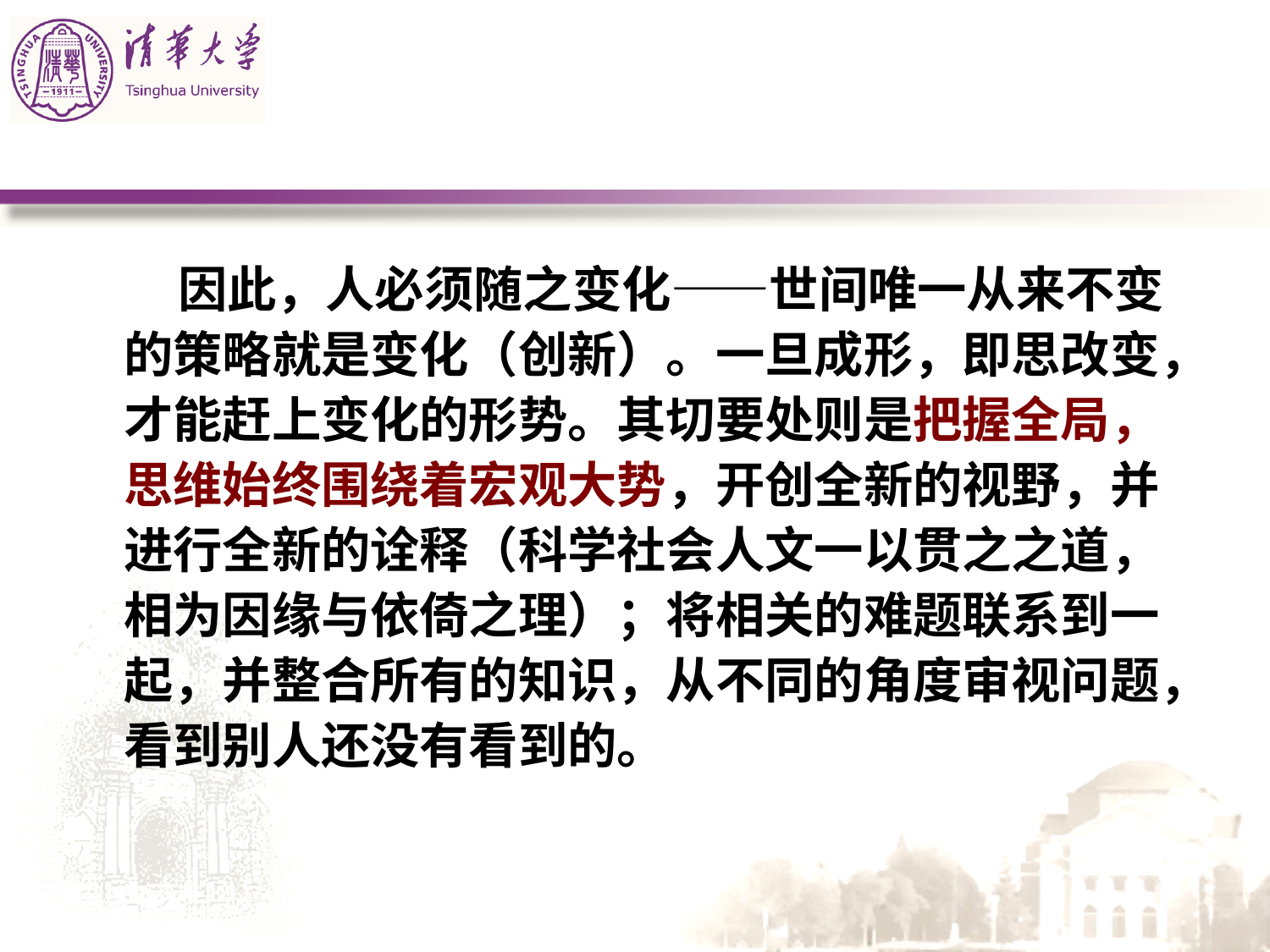

#
        因此，人必须随之变化――世间唯一从来不变的策略就是变化（创新）。一旦成形，即思改变，才能赶上变化的形势。其切要处则是把握全局，思维始终围绕着宏观大势，开创全新的视野，并进行全新的诠释（科学社会人文一以贯之之道，相为因缘与依倚之理）；将相关的难题联系到一起，并整合所有的知识，从不同的角度审视问题，看到别人还没有看到的。